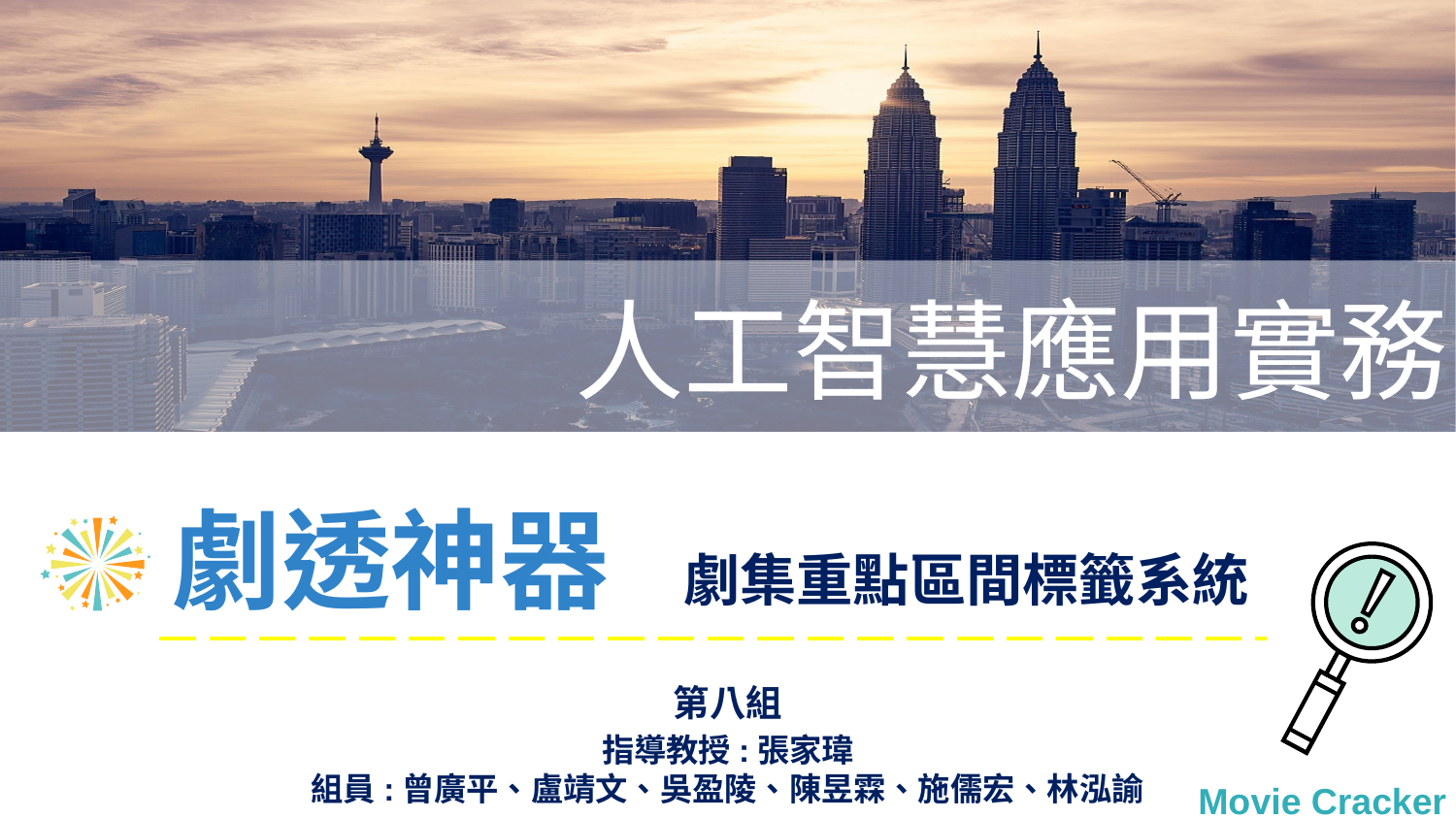

人工智慧應用實務
劇透神器   劇集重點區間標籤系統

第八組
指導教授:張家瑋
組員:曾廣平、盧靖文、吳盈陵、陳昱霖、施儒宏、林泓諭
Movie Cracker